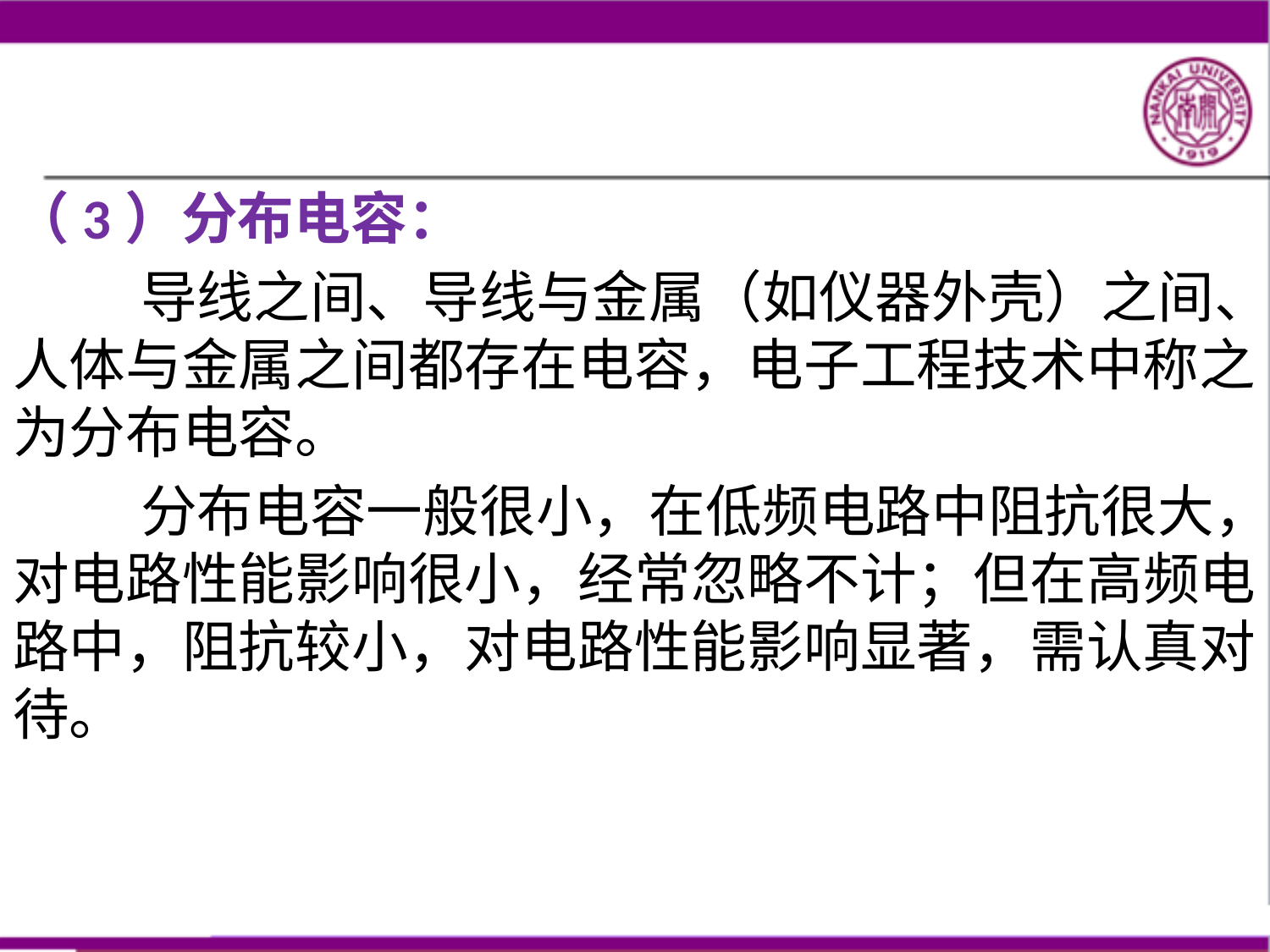

（3）分布电容：
         导线之间、导线与金属（如仪器外壳）之间、人体与金属之间都存在电容，电子工程技术中称之为分布电容。
         分布电容一般很小，在低频电路中阻抗很大，对电路性能影响很小，经常忽略不计；但在高频电路中，阻抗较小，对电路性能影响显著，需认真对待。